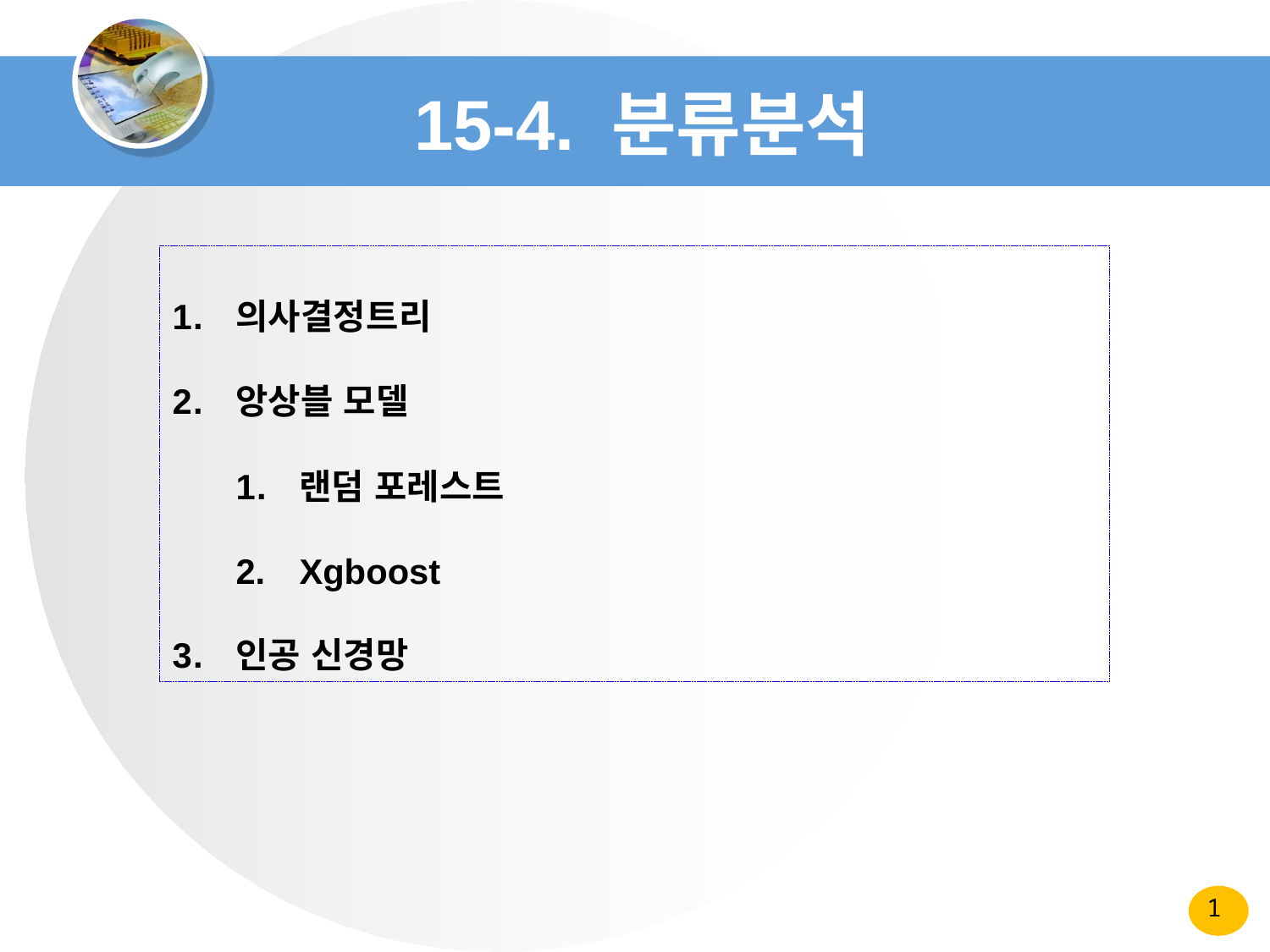

# 15-4. 분류분석
의사결정트리
앙상블 모델
랜덤 포레스트
Xgboost
인공 신경망
1